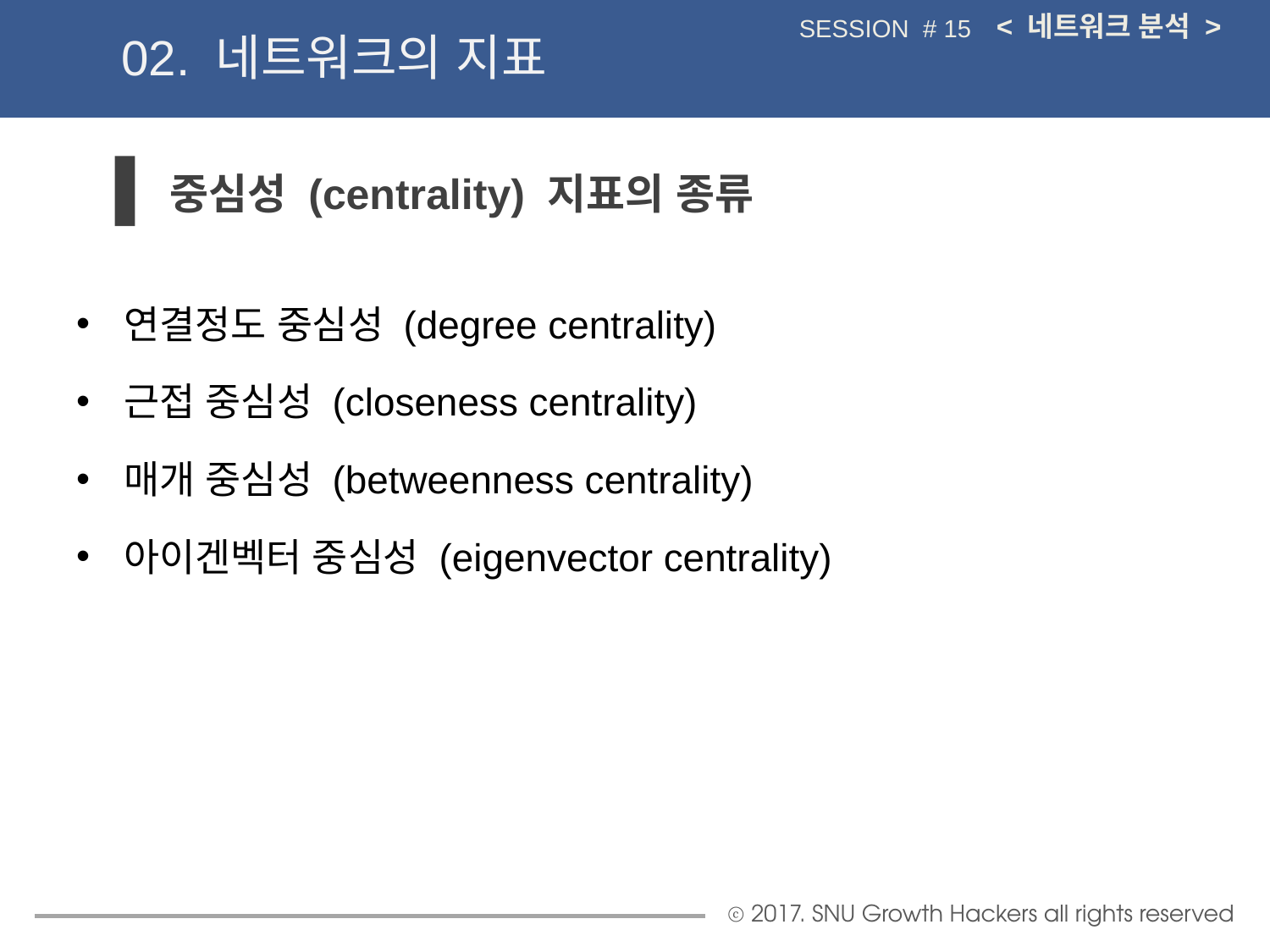

< 네트워크 분석 >
SESSION  # 15
02. 네트워크의 지표

중심성 (centrality) 지표의 종류
연결정도 중심성 (degree centrality)
근접 중심성 (closeness centrality)
매개 중심성 (betweenness centrality)
아이겐벡터 중심성 (eigenvector centrality)
ⓒ 2017. SNU Growth Hackers all rights reserved